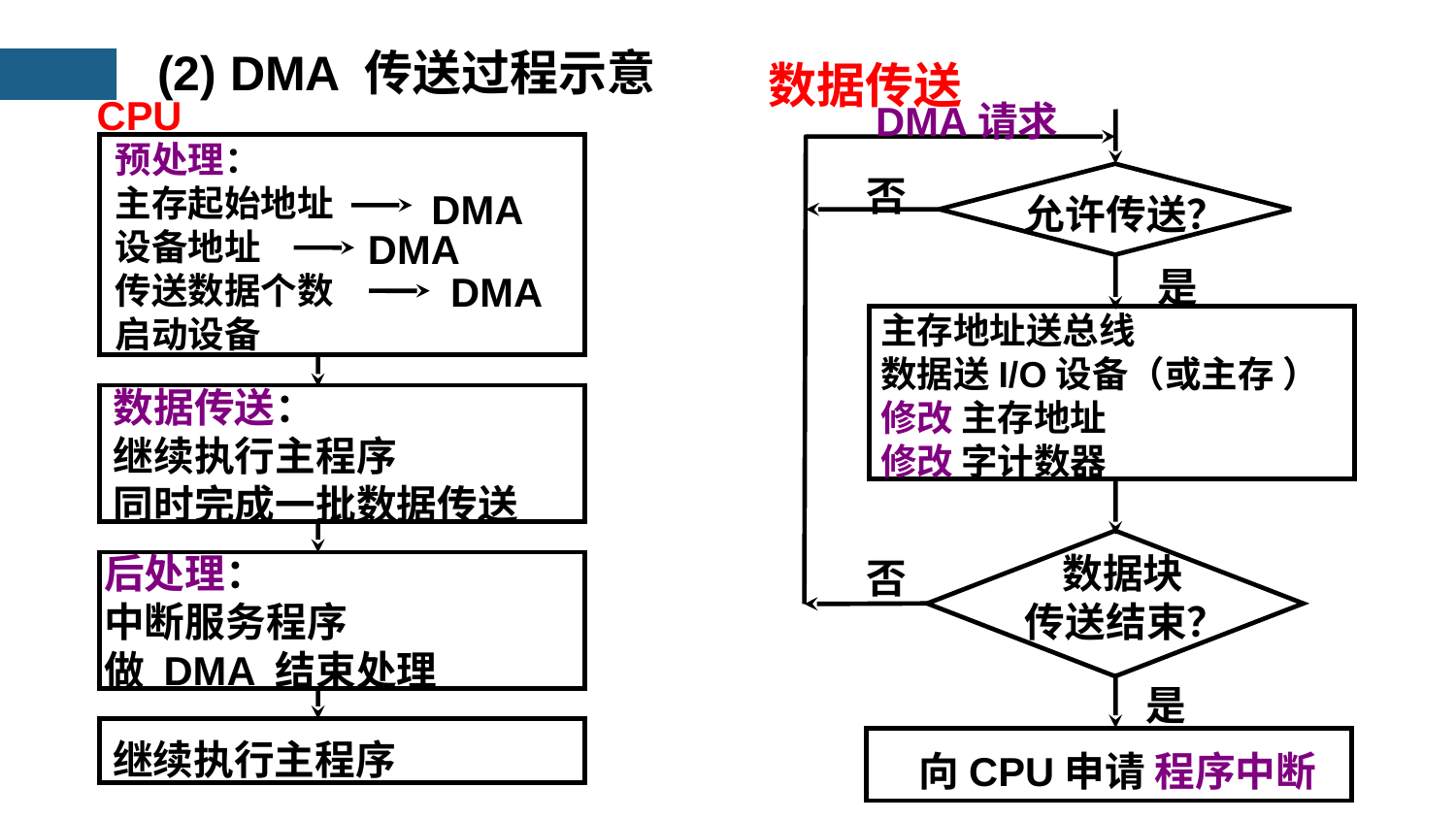

(2) DMA 传送过程示意
数据传送
DMA请求

否

允许传送？

是

主存地址送总线
数据送I/O设备（或主存 ）
修改 主存地址
修改 字计数器

   数据块
传送结束？
否

是

向CPU申请 程序中断
CPU
预处理：
主存起始地址
设备地址
传送数据个数
启动设备

DMA

DMA

DMA

数据传送：
继续执行主程序
同时完成一批数据传送

后处理：
中断服务程序
做 DMA 结束处理

继续执行主程序